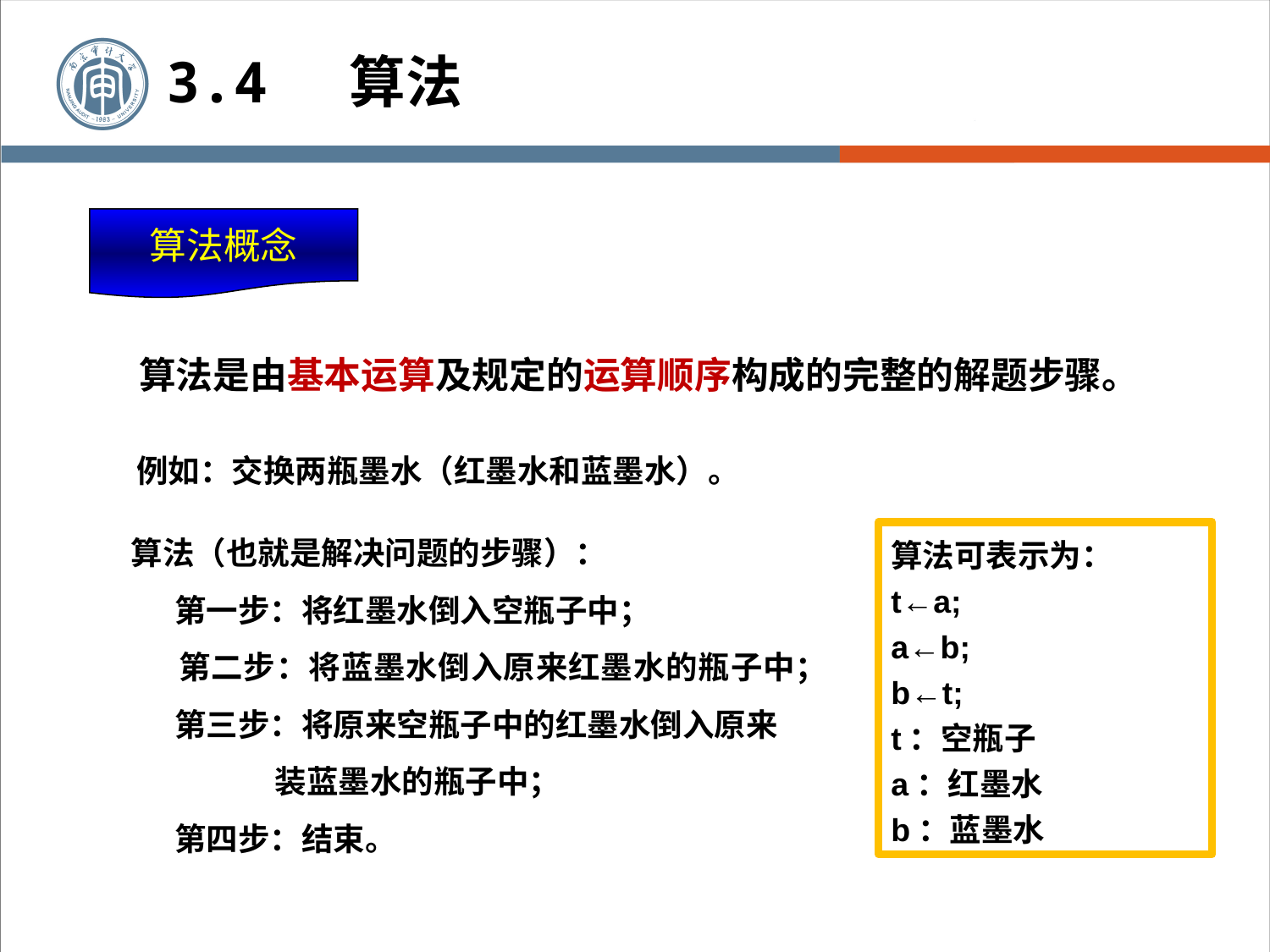

3.4  算法

算法概念
算法是由基本运算及规定的运算顺序构成的完整的解题步骤。
例如：交换两瓶墨水（红墨水和蓝墨水）。
算法（也就是解决问题的步骤）：
     第一步：将红墨水倒入空瓶子中；
     第二步：将蓝墨水倒入原来红墨水的瓶子中；
     第三步：将原来空瓶子中的红墨水倒入原来
                   装蓝墨水的瓶子中；
     第四步：结束。
算法可表示为：
t←a;
a←b;
b←t;
t：空瓶子
a：红墨水
b：蓝墨水